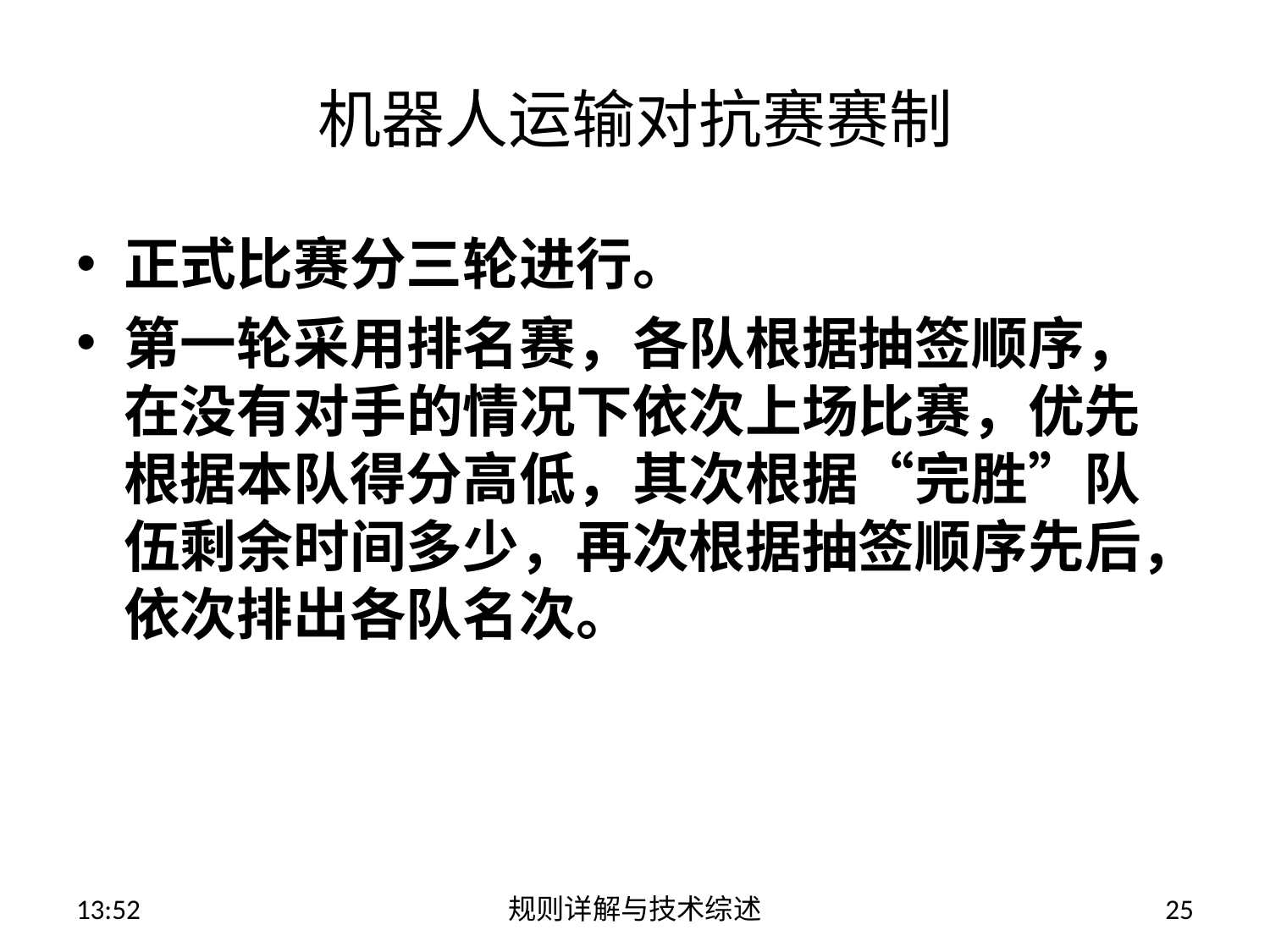

# 机器人运输对抗赛赛制
正式比赛分三轮进行。
第一轮采用排名赛，各队根据抽签顺序，在没有对手的情况下依次上场比赛，优先根据本队得分高低，其次根据“完胜”队伍剩余时间多少，再次根据抽签顺序先后，依次排出各队名次。
13:52
规则详解与技术综述
25